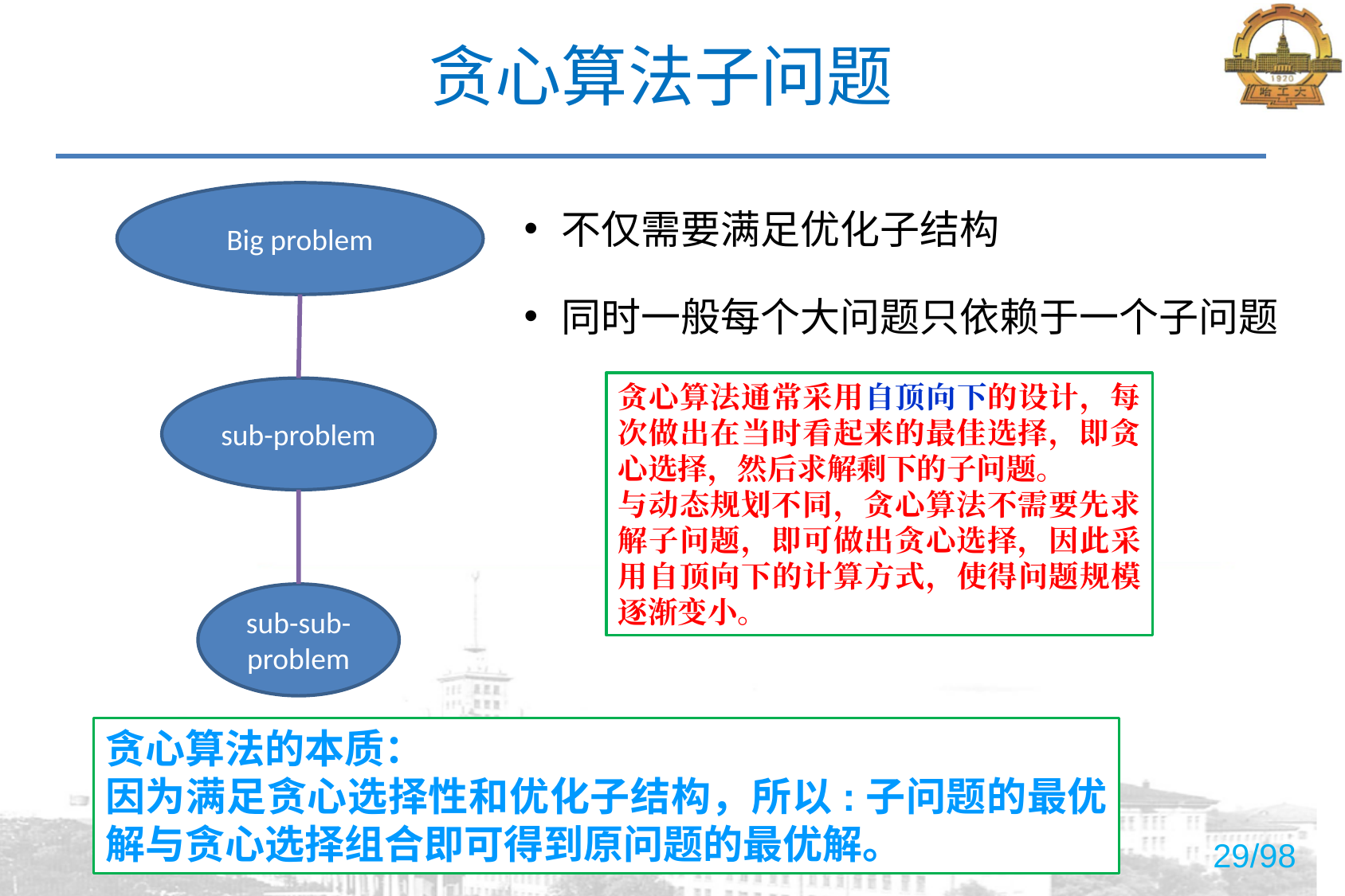

# 贪心算法子问题
Big problem
不仅需要满足优化子结构

同时一般每个大问题只依赖于一个子问题
贪心算法通常采用自顶向下的设计，每次做出在当时看起来的最佳选择，即贪心选择，然后求解剩下的子问题。
与动态规划不同，贪心算法不需要先求解子问题，即可做出贪心选择，因此采用自顶向下的计算方式，使得问题规模逐渐变小。
sub-problem
sub-sub-problem
贪心算法的本质：
因为满足贪心选择性和优化子结构，所以:子问题的最优解与贪心选择组合即可得到原问题的最优解。